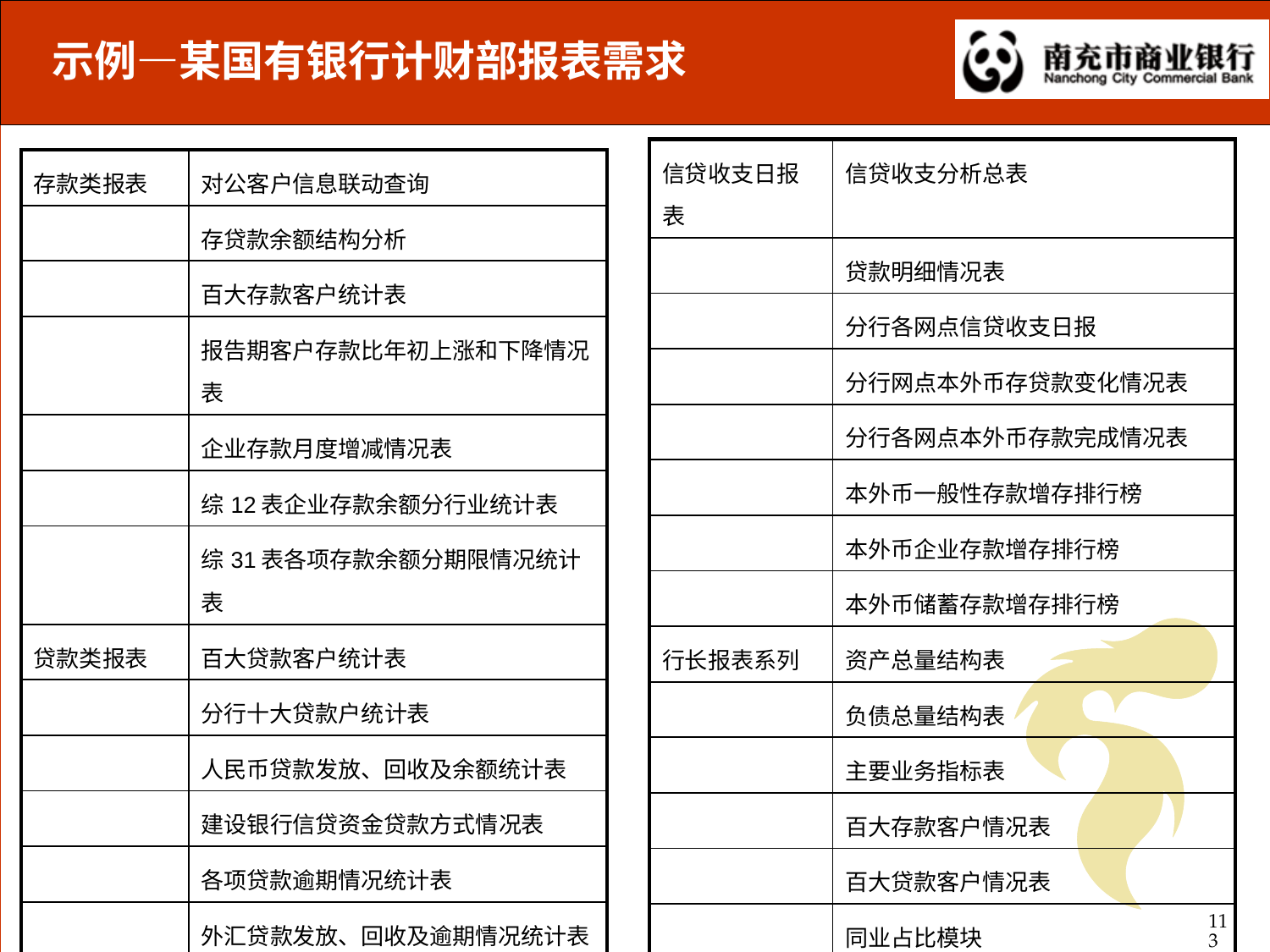

# 示例—某国有银行计财部报表需求
| 信贷收支日报表 | 信贷收支分析总表 |
| --- | --- |
|  | 贷款明细情况表 |
|  | 分行各网点信贷收支日报 |
|  | 分行网点本外币存贷款变化情况表 |
|  | 分行各网点本外币存款完成情况表 |
|  | 本外币一般性存款增存排行榜 |
|  | 本外币企业存款增存排行榜 |
|  | 本外币储蓄存款增存排行榜 |
| 行长报表系列 | 资产总量结构表 |
|  | 负债总量结构表 |
|  | 主要业务指标表 |
|  | 百大存款客户情况表 |
|  | 百大贷款客户情况表 |
|  | 同业占比模块 |
|  | 部分一级分行城市行业务发展情况表 |
|  | 二类一级分行发展情况表 |
| 存款类报表 | 对公客户信息联动查询 |
| --- | --- |
|  | 存贷款余额结构分析 |
|  | 百大存款客户统计表 |
|  | 报告期客户存款比年初上涨和下降情况表 |
|  | 企业存款月度增减情况表 |
|  | 综12表企业存款余额分行业统计表 |
|  | 综31表各项存款余额分期限情况统计表 |
| 贷款类报表 | 百大贷款客户统计表 |
|  | 分行十大贷款户统计表 |
|  | 人民币贷款发放、回收及余额统计表 |
|  | 建设银行信贷资金贷款方式情况表 |
|  | 各项贷款逾期情况统计表 |
|  | 外汇贷款发放、回收及逾期情况统计表 |
|  | 表外业务情况统计表 |
| 中间业务类报表 | 中间业务基本情况表 |
113